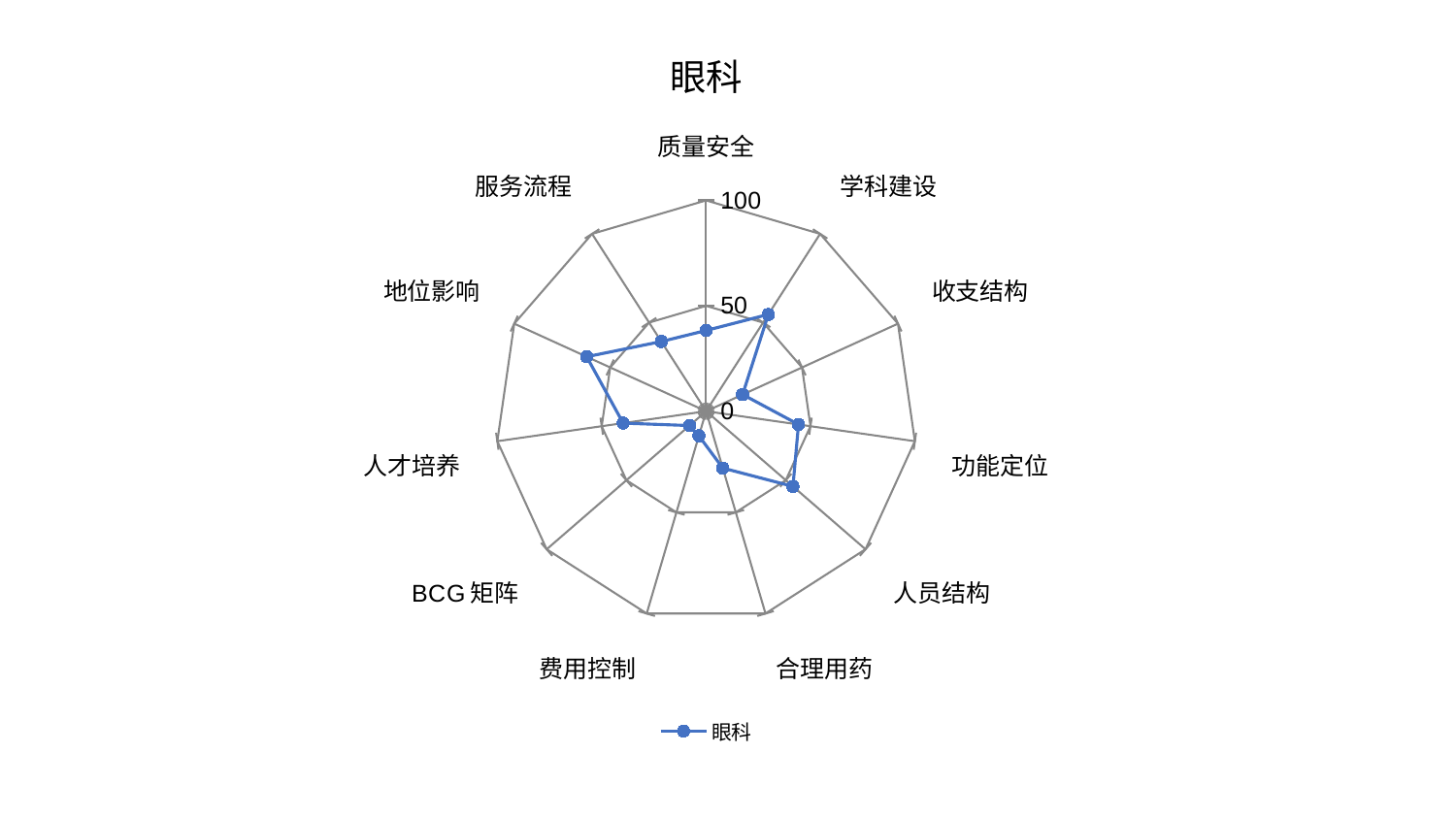

### Chart: 眼科

| Category | 眼科 |
|---|---|
| 质量安全 | 38.29434091095412 |
| 学科建设 | 54.563405880897335 |
| 收支结构 | 19.037856415686296 |
| 功能定位 | 44.27983068772405 |
| 人员结构 | 54.47830612845732 |
| 合理用药 | 28.11442219730026 |
| 费用控制 | 12.166419004786652 |
| BCG矩阵 | 10.380991101953313 |
| 人才培养 | 39.72599189960203 |
| 地位影响 | 62.24997901669644 |
| 服务流程 | 39.309742280345645 |
128